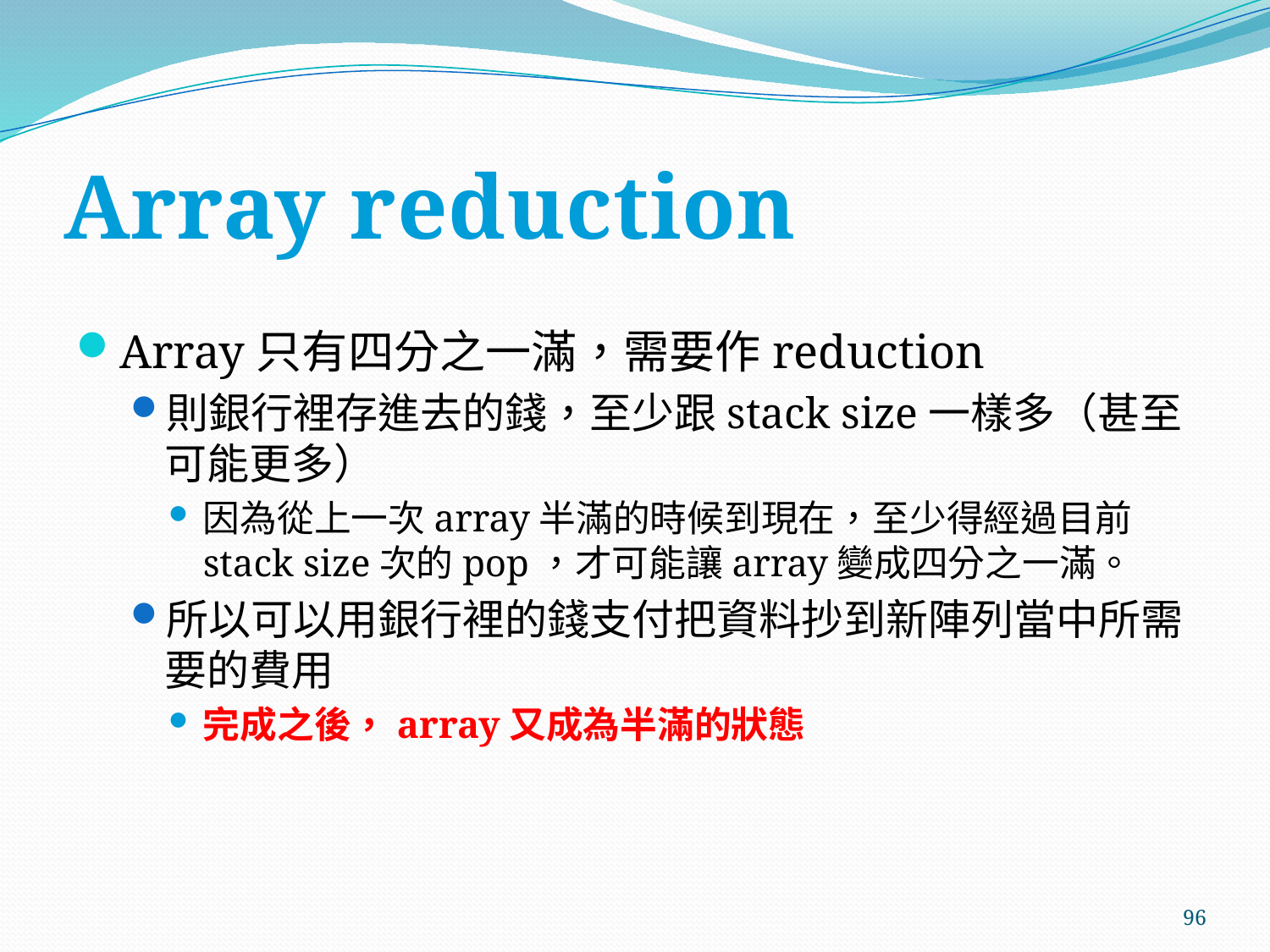

# Array reduction
Array只有四分之一滿，需要作reduction
則銀行裡存進去的錢，至少跟stack size一樣多（甚至可能更多）
因為從上一次array半滿的時候到現在，至少得經過目前stack size次的pop，才可能讓array變成四分之一滿。
所以可以用銀行裡的錢支付把資料抄到新陣列當中所需要的費用
完成之後，array又成為半滿的狀態
96